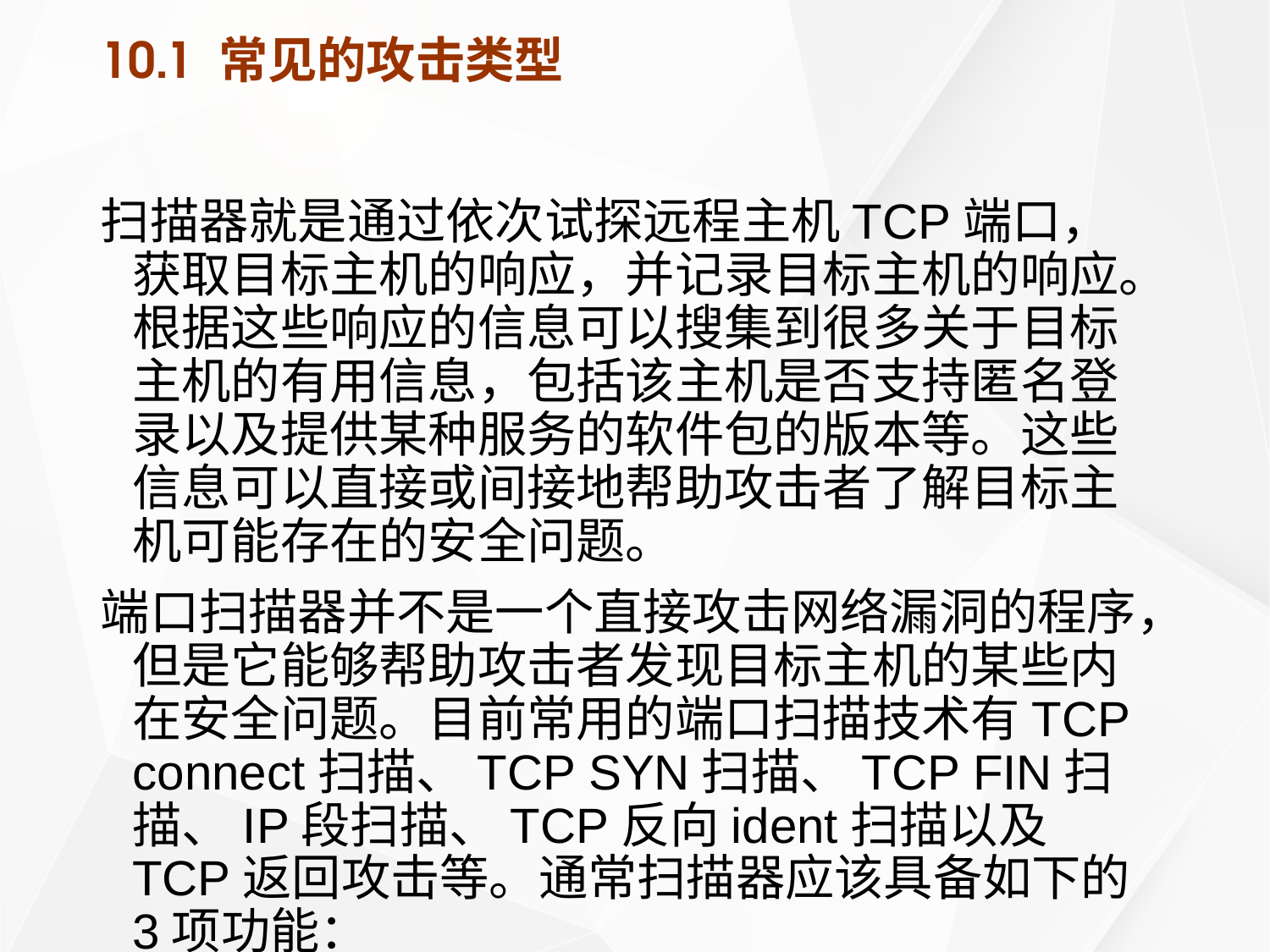

# 10.1 常见的攻击类型
扫描器就是通过依次试探远程主机TCP端口，获取目标主机的响应，并记录目标主机的响应。根据这些响应的信息可以搜集到很多关于目标主机的有用信息，包括该主机是否支持匿名登录以及提供某种服务的软件包的版本等。这些信息可以直接或间接地帮助攻击者了解目标主机可能存在的安全问题。
端口扫描器并不是一个直接攻击网络漏洞的程序，但是它能够帮助攻击者发现目标主机的某些内在安全问题。目前常用的端口扫描技术有TCP connect扫描、TCP SYN扫描、TCP FIN扫描、IP段扫描、TCP反向ident扫描以及TCP返回攻击等。通常扫描器应该具备如下的3项功能：
发现一个主机或网络的能力。
发现远程主机后，有获取该主机正在运行的服务的能力。
通过测试远程主机上正在运行的服务，发现漏洞的能力。